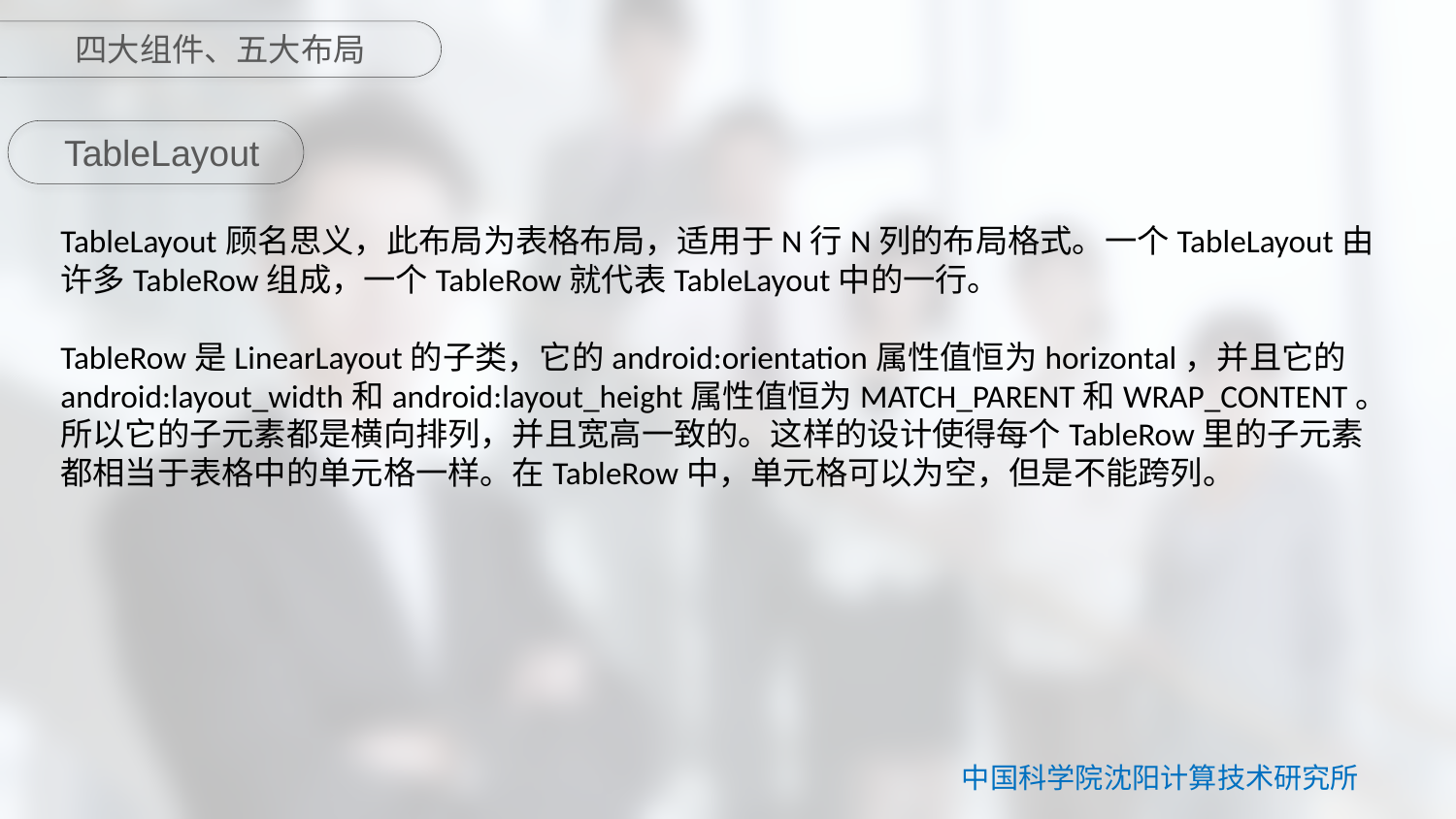

四大组件、五大布局

TableLayout
TableLayout顾名思义，此布局为表格布局，适用于N行N列的布局格式。一个TableLayout由许多TableRow组成，一个TableRow就代表TableLayout中的一行。

TableRow是LinearLayout的子类，它的android:orientation属性值恒为horizontal，并且它的android:layout_width和android:layout_height属性值恒为MATCH_PARENT和WRAP_CONTENT。所以它的子元素都是横向排列，并且宽高一致的。这样的设计使得每个TableRow里的子元素都相当于表格中的单元格一样。在TableRow中，单元格可以为空，但是不能跨列。

中国科学院沈阳计算技术研究所